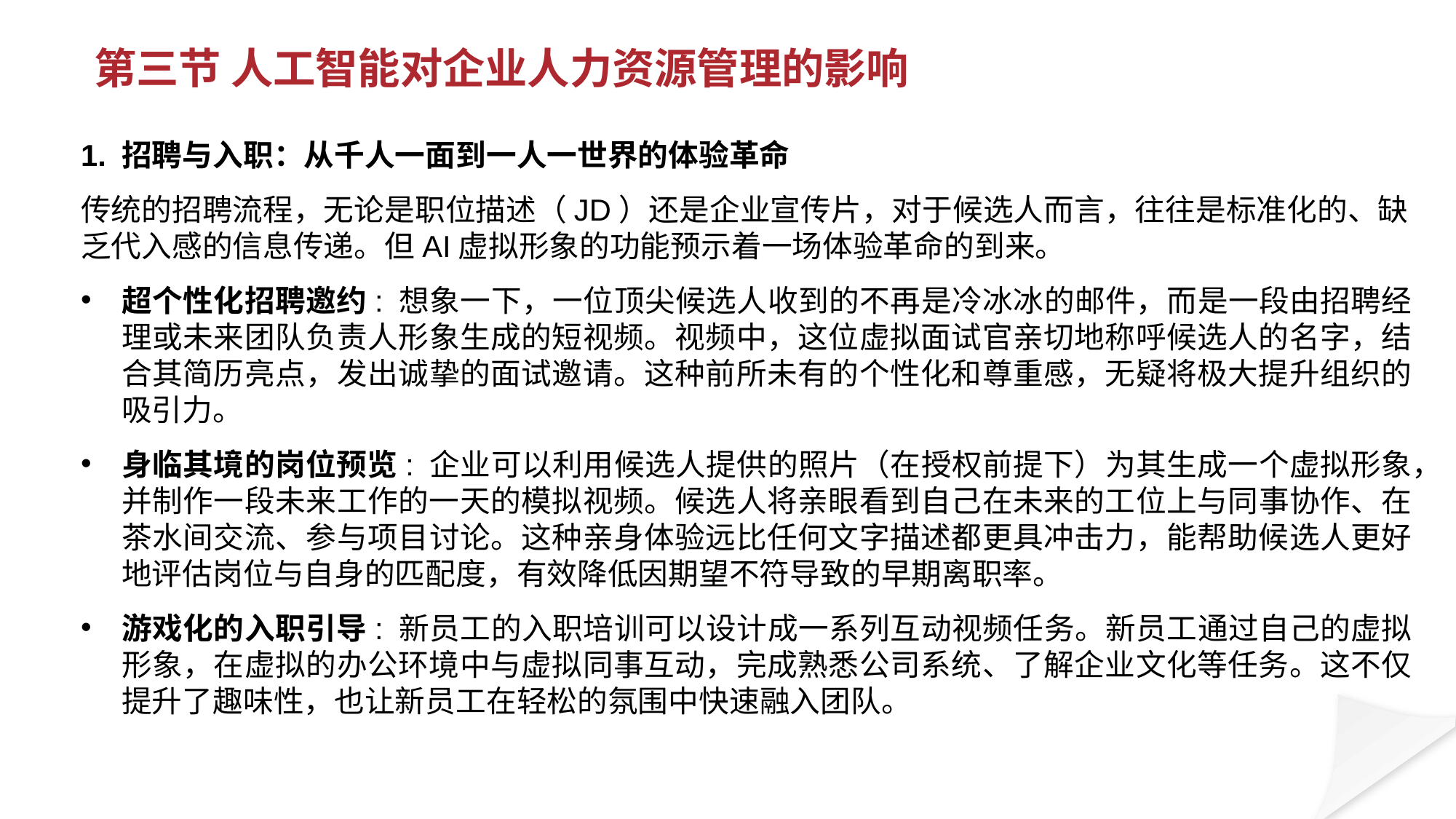

第三节 人工智能对企业人力资源管理的影响

1. 招聘与入职：从千人一面到一人一世界的体验革命
传统的招聘流程，无论是职位描述（JD）还是企业宣传片，对于候选人而言，往往是标准化的、缺乏代入感的信息传递。但AI虚拟形象的功能预示着一场体验革命的到来。
超个性化招聘邀约: 想象一下，一位顶尖候选人收到的不再是冷冰冰的邮件，而是一段由招聘经理或未来团队负责人形象生成的短视频。视频中，这位虚拟面试官亲切地称呼候选人的名字，结合其简历亮点，发出诚挚的面试邀请。这种前所未有的个性化和尊重感，无疑将极大提升组织的吸引力。
身临其境的岗位预览: 企业可以利用候选人提供的照片（在授权前提下）为其生成一个虚拟形象，并制作一段未来工作的一天的模拟视频。候选人将亲眼看到自己在未来的工位上与同事协作、在茶水间交流、参与项目讨论。这种亲身体验远比任何文字描述都更具冲击力，能帮助候选人更好地评估岗位与自身的匹配度，有效降低因期望不符导致的早期离职率。
游戏化的入职引导: 新员工的入职培训可以设计成一系列互动视频任务。新员工通过自己的虚拟形象，在虚拟的办公环境中与虚拟同事互动，完成熟悉公司系统、了解企业文化等任务。这不仅提升了趣味性，也让新员工在轻松的氛围中快速融入团队。